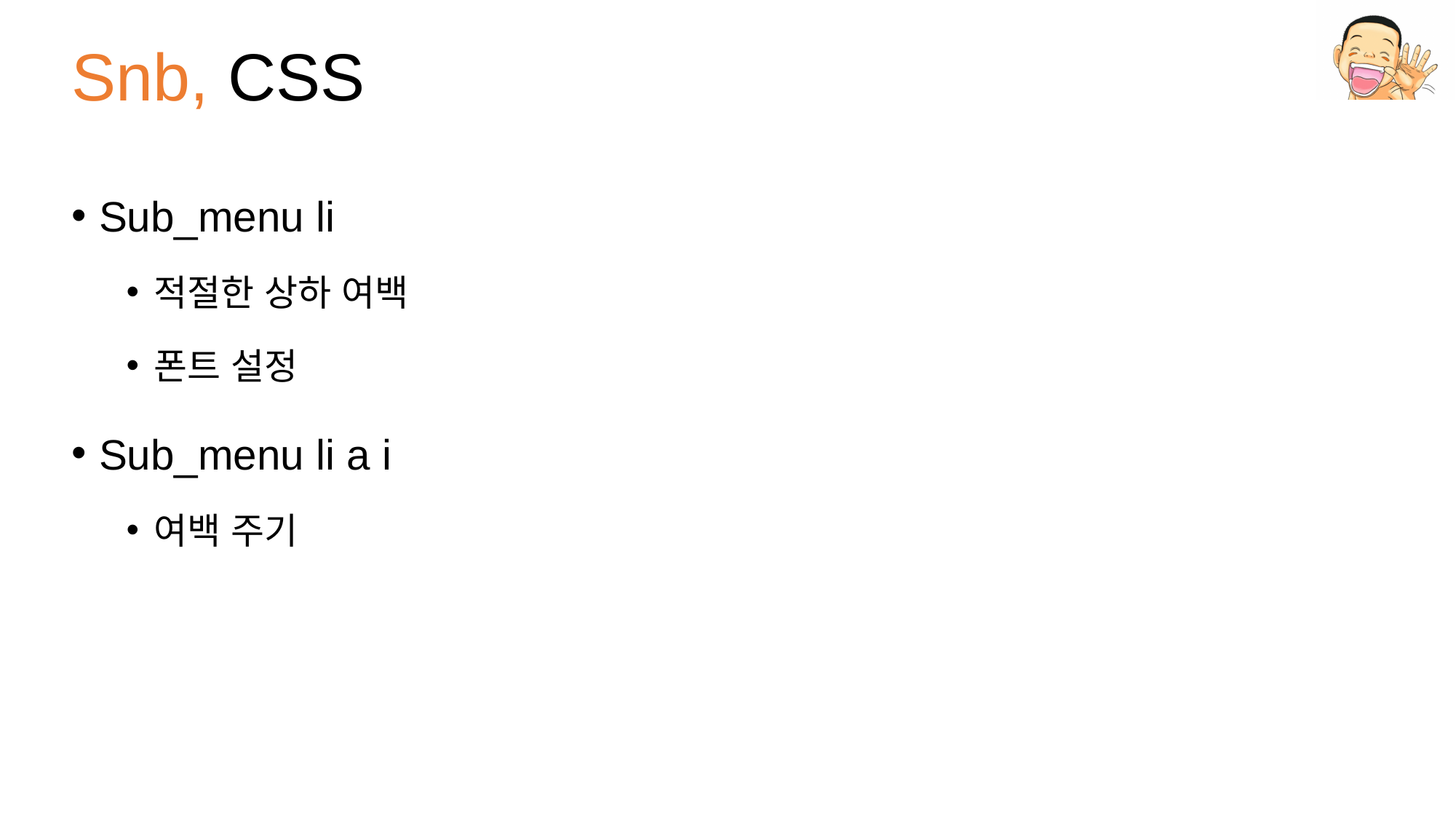

# Snb, CSS
Sub_menu li
적절한 상하 여백
폰트 설정
Sub_menu li a i
여백 주기